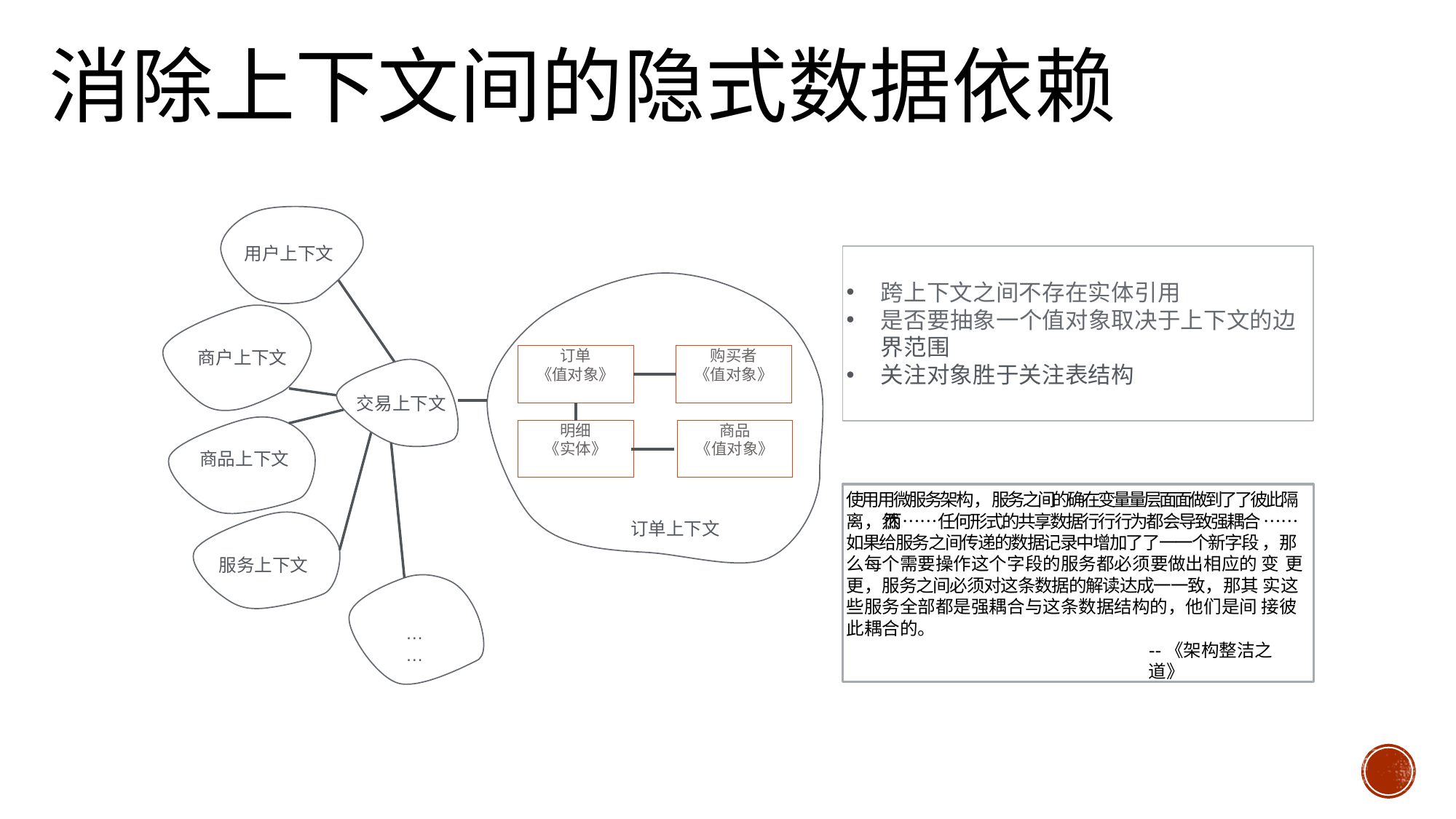

# 消除上下文间的隐式数据依赖

用户上下文

跨上下文之间不存在实体引用
是否要抽象一个值对象取决于上下文的边 界范围
关注对象胜于关注表结构

商户上下文
购买者
《值对象》
订单
《值对象》

交易上下文

商品上下文

商品
《值对象》
明细
《实体》

使⽤用微服务架构，服务之间的确在变量量层⾯面做到了了彼此隔 离，然     而……任何形式的共享数据⾏行行为都会导致强耦合 ……如果给服务之间传递的数据记录中增加了了⼀一个新字段 ，那么每个需要操作这个字段的服务都必须要做出相应的 变 更更，服务之间必须对这条数据的解读达成⼀一致，那其 实这些服务全部都是强耦合与这条数据结构的，他们是间 接彼此耦合的。
--《架构整洁之道》

订单上下文
服务上下文

……